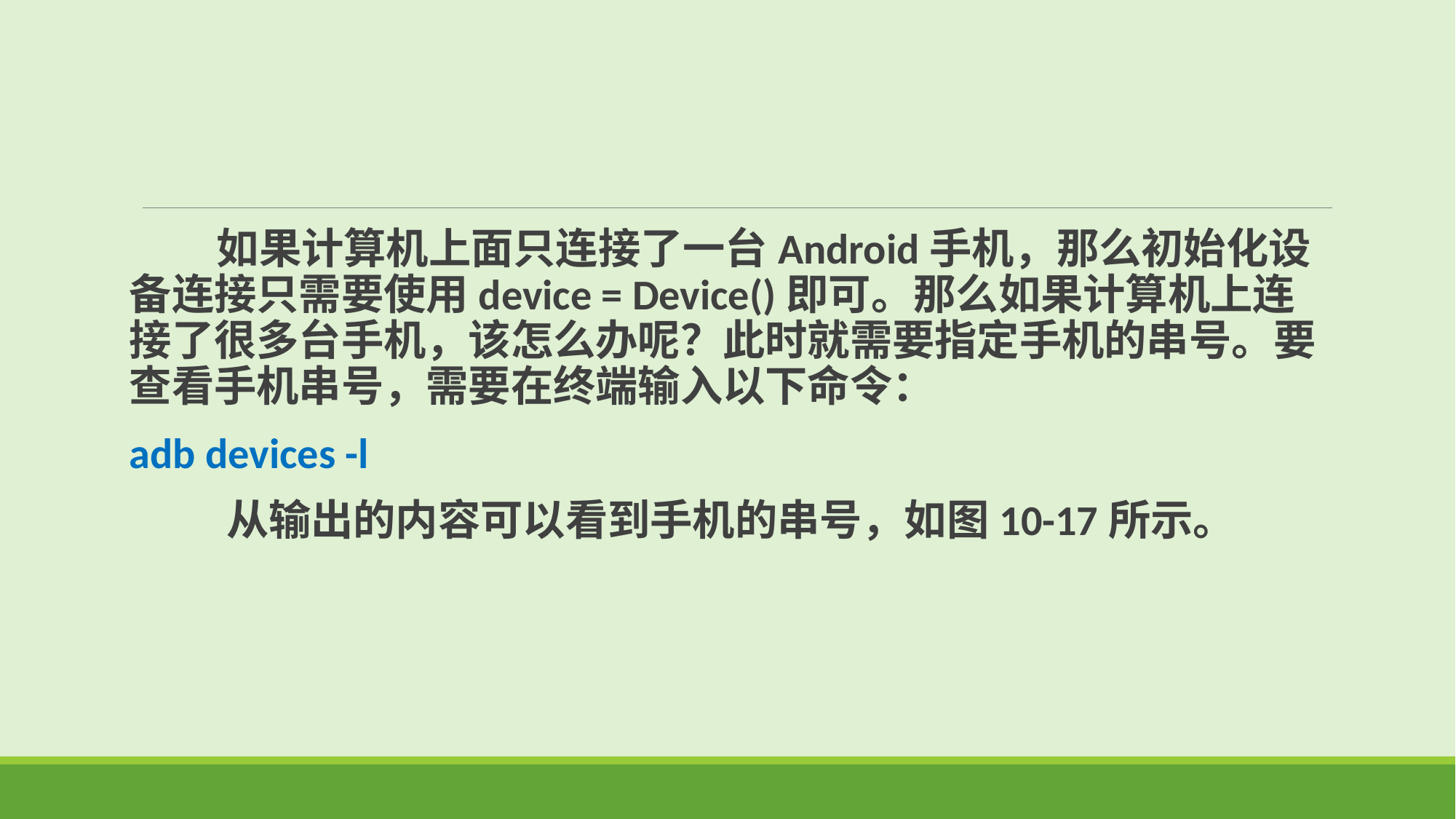

如果计算机上面只连接了一台Android手机，那么初始化设备连接只需要使用device = Device()即可。那么如果计算机上连接了很多台手机，该怎么办呢？此时就需要指定手机的串号。要查看手机串号，需要在终端输入以下命令：
adb devices -l
         从输出的内容可以看到手机的串号，如图10-17所示。